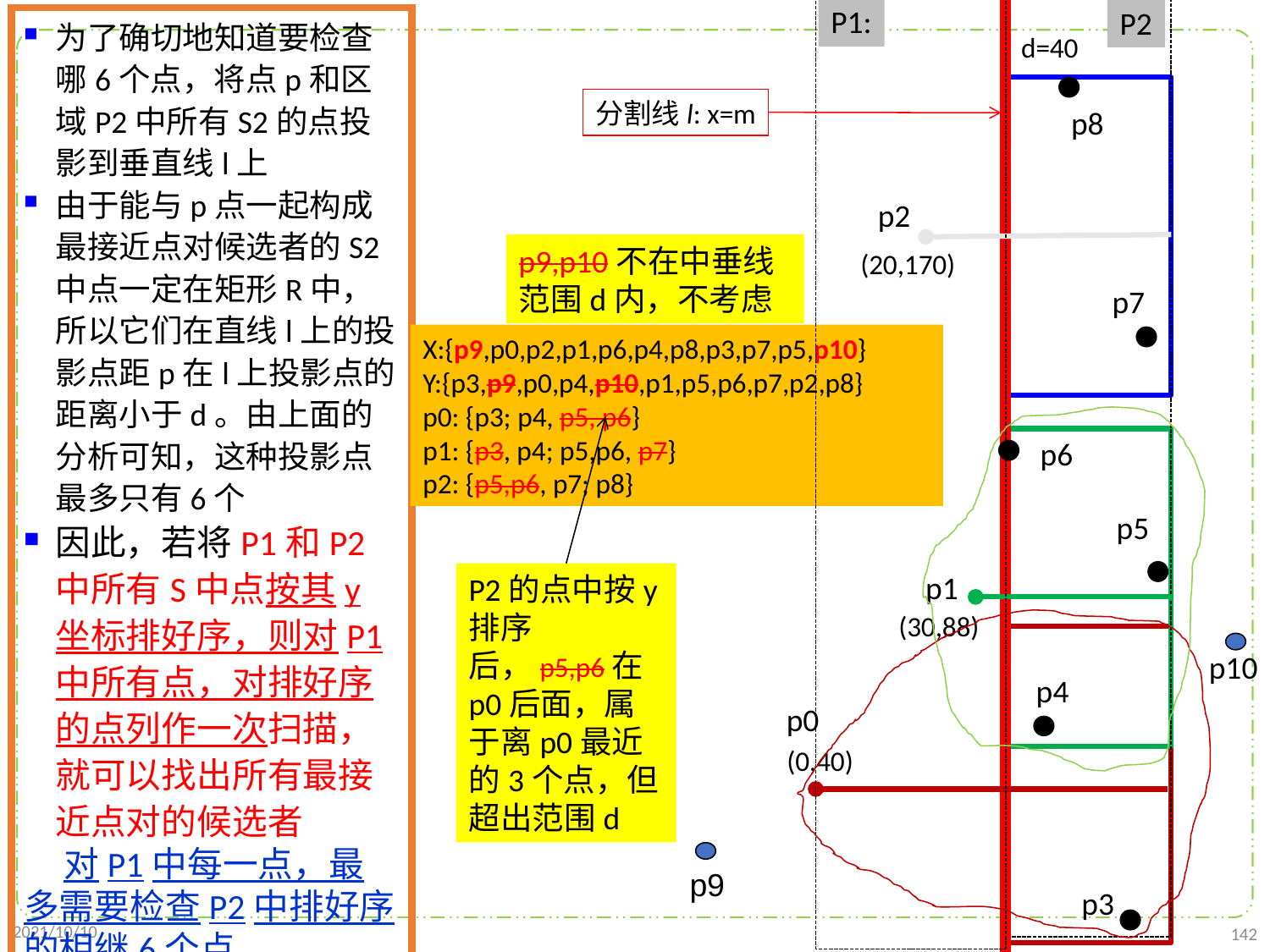

P1:
P2
为了确切地知道要检查哪6个点，将点p和区域P2中所有S2的点投影到垂直线l上
由于能与p点一起构成最接近点对候选者的S2中点一定在矩形R中，所以它们在直线l上的投影点距p在l上投影点的距离小于d。由上面的分析可知，这种投影点最多只有6个
因此，若将P1和P2中所有S中点按其y坐标排好序，则对P1中所有点，对排好序的点列作一次扫描，就可以找出所有最接近点对的候选者
    对P1中每一点，最多需要检查P2中排好序的相继6个点
d=40

分割线l: x=m
p8
p2
p9,p10不在中垂线范围d内，不考虑
(20,170)
p7
X:{p9,p0,p2,p1,p6,p4,p8,p3,p7,p5,p10}
Y:{p3,p9,p0,p4,p10,p1,p5,p6,p7,p2,p8}
p0: {p3; p4, p5, p6}
p1: {p3, p4; p5,p6, p7}
p2: {p5,p6, p7; p8}

p6

p5
p1

P2的点中按y排序后，p5,p6在p0后面，属于离p0最近的3个点，但超出范围d
(30,88)

p10
p4
p0

(0,40)

p9
p3

2021/10/10
142